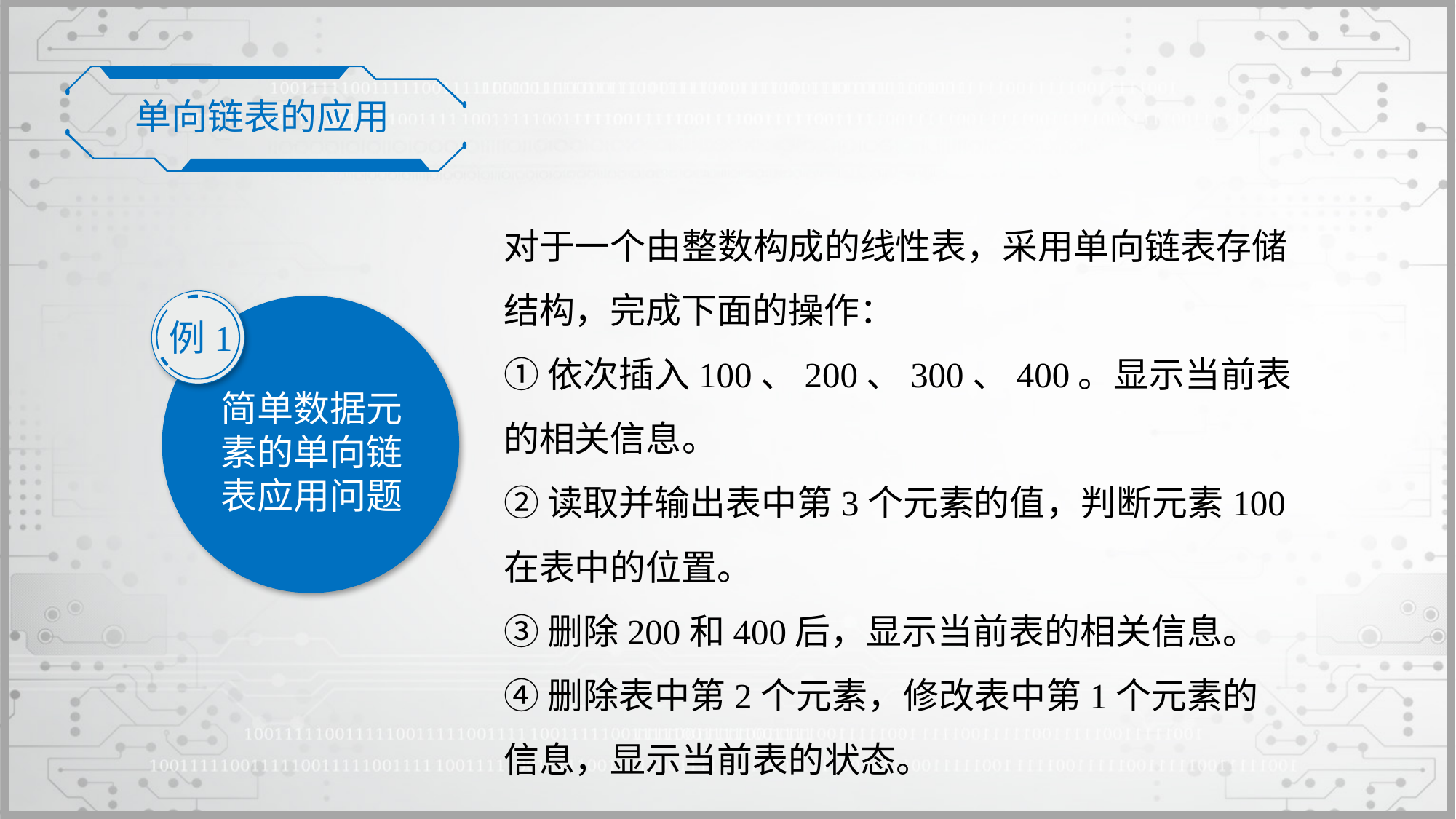

单向链表的应用
对于一个由整数构成的线性表，采用单向链表存储结构，完成下面的操作：
①依次插入100、200、300、400。显示当前表的相关信息。
②读取并输出表中第3个元素的值，判断元素100在表中的位置。
③删除200和400后，显示当前表的相关信息。
④删除表中第2个元素，修改表中第1个元素的信息，显示当前表的状态。

例1

简单数据元素的单向链表应用问题